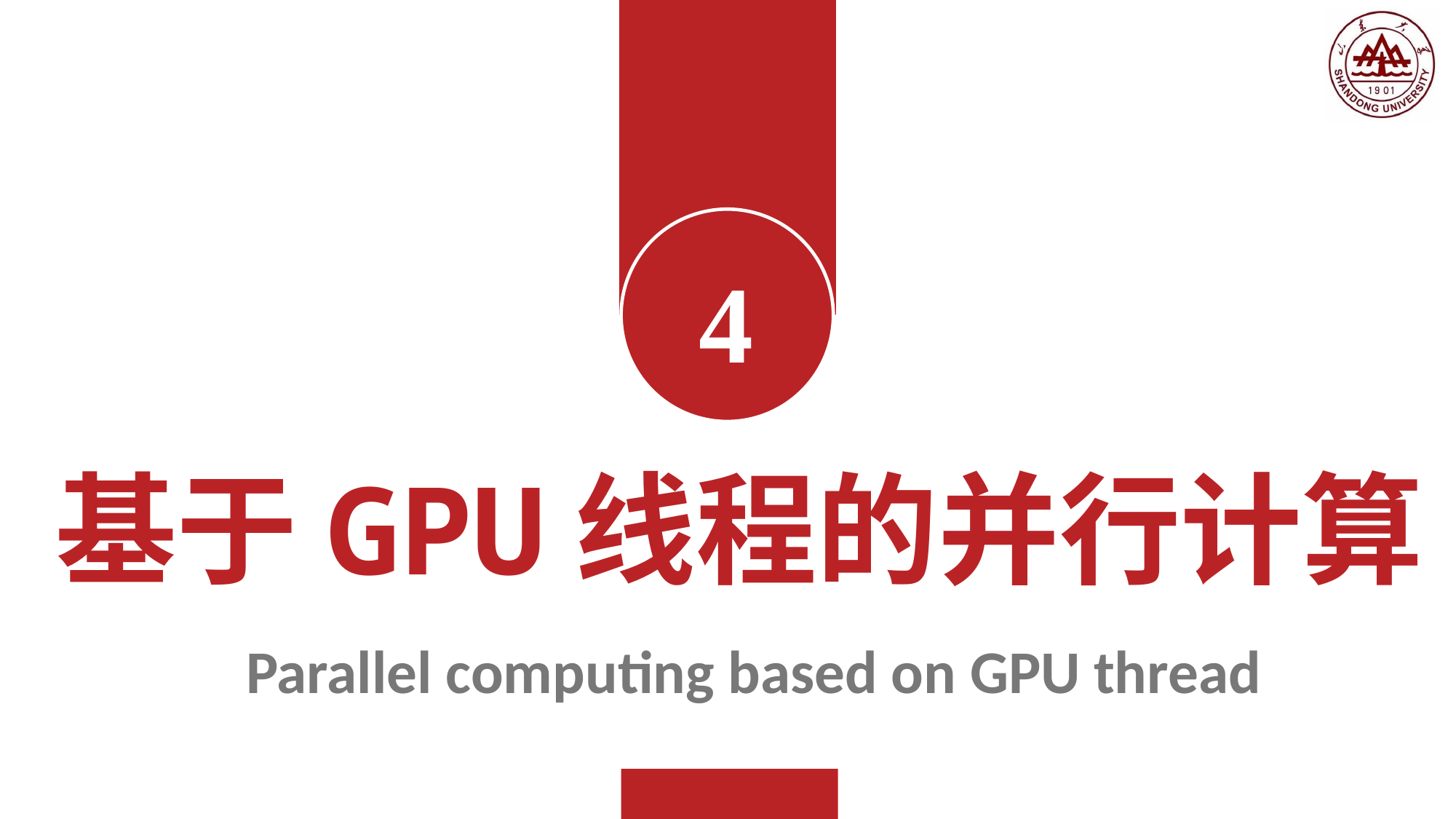

4
基于GPU线程的并行计算Parallel computing based on GPU thread